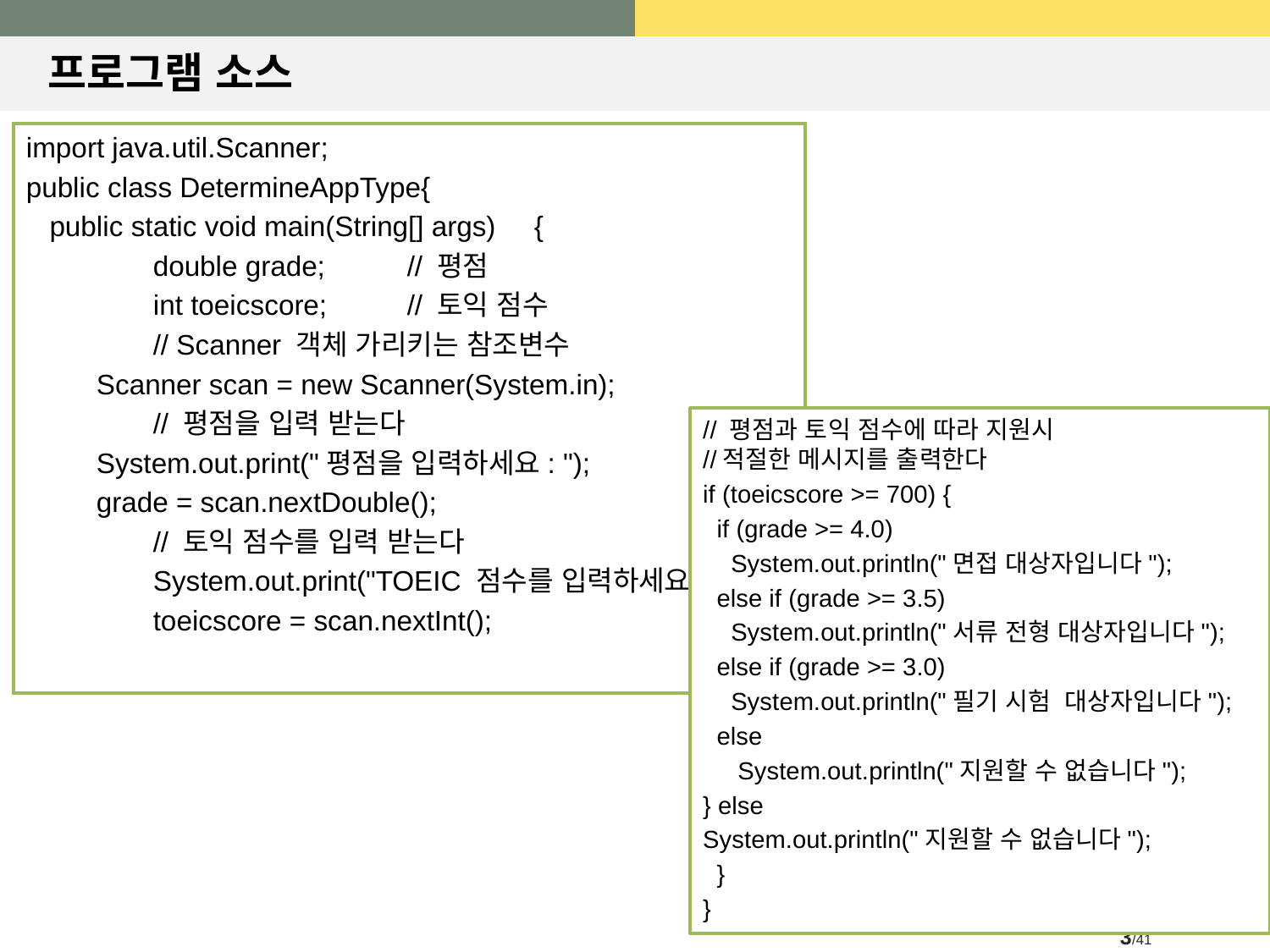

# 프로그램 소스
import java.util.Scanner;
public class DetermineAppType{
   public static void main(String[] args)	{
	double grade;	// 평점
	int toeicscore;	// 토익 점수
	// Scanner 객체 가리키는 참조변수
         Scanner scan = new Scanner(System.in);
	// 평점을 입력 받는다
         System.out.print("평점을 입력하세요: ");
         grade = scan.nextDouble();
	// 토익 점수를 입력 받는다
	System.out.print("TOEIC 점수를 입력하세요: ");
	toeicscore = scan.nextInt();

// 평점과 토익 점수에 따라 지원시
//적절한 메시지를 출력한다
if (toeicscore >= 700) {
  if (grade >= 4.0)
    System.out.println("면접 대상자입니다");
  else if (grade >= 3.5)
    System.out.println("서류 전형 대상자입니다");
  else if (grade >= 3.0)
    System.out.println("필기 시험  대상자입니다");
  else
     System.out.println("지원할 수 없습니다");
} else
System.out.println("지원할 수 없습니다");
  }
}